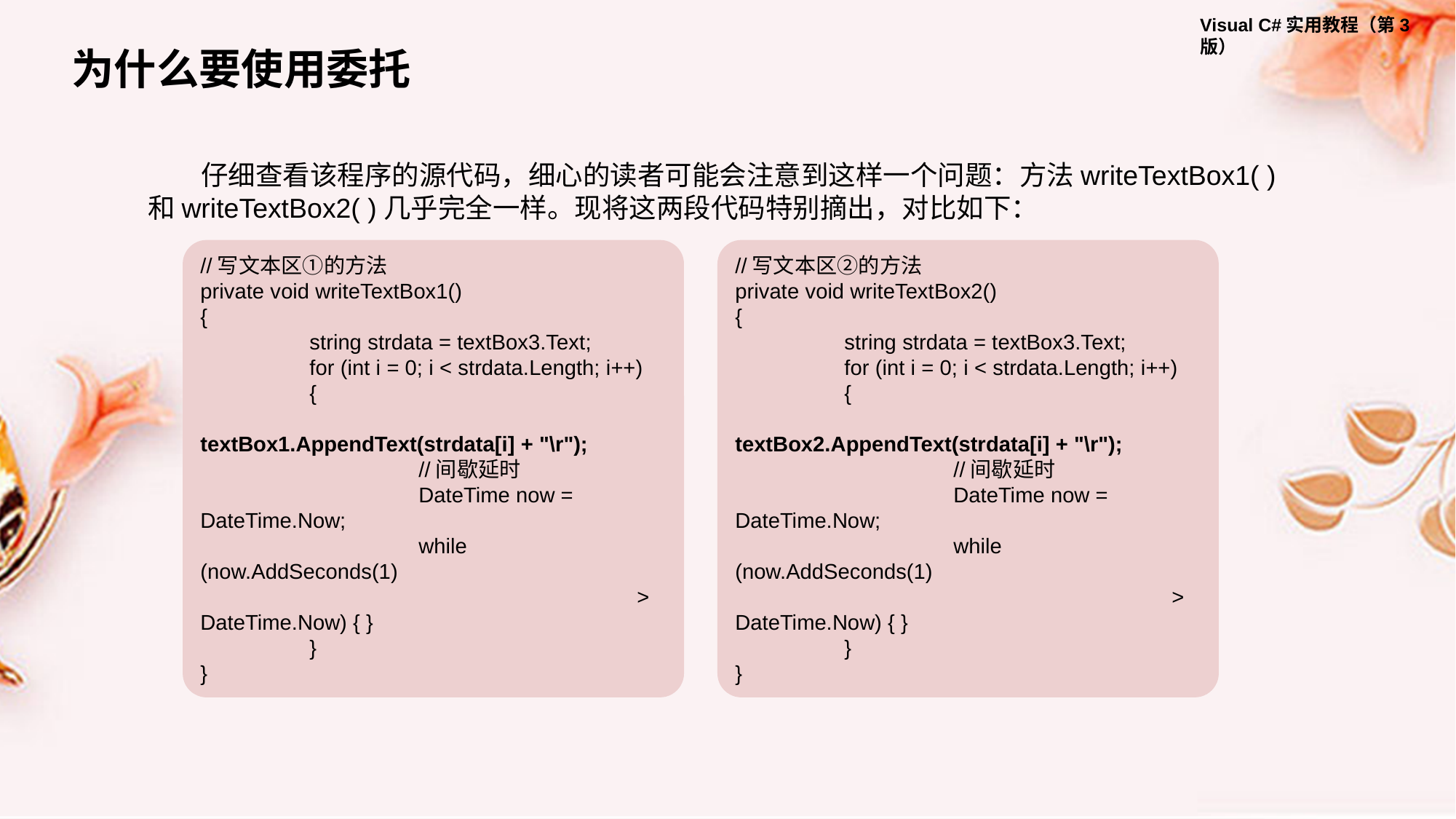

为什么要使用委托
仔细查看该程序的源代码，细心的读者可能会注意到这样一个问题：方法writeTextBox1( )和writeTextBox2( )几乎完全一样。现将这两段代码特别摘出，对比如下：
//写文本区①的方法
private void writeTextBox1()
{
	string strdata = textBox3.Text;
	for (int i = 0; i < strdata.Length; i++)
	{
		textBox1.AppendText(strdata[i] + "\r");
		//间歇延时
		DateTime now = DateTime.Now;
		while (now.AddSeconds(1)
				> DateTime.Now) { }
	}
}
//写文本区②的方法
private void writeTextBox2()
{
	string strdata = textBox3.Text;
	for (int i = 0; i < strdata.Length; i++)
	{
		textBox2.AppendText(strdata[i] + "\r");
		//间歇延时
		DateTime now = DateTime.Now;
		while (now.AddSeconds(1)
				> DateTime.Now) { }
	}
}